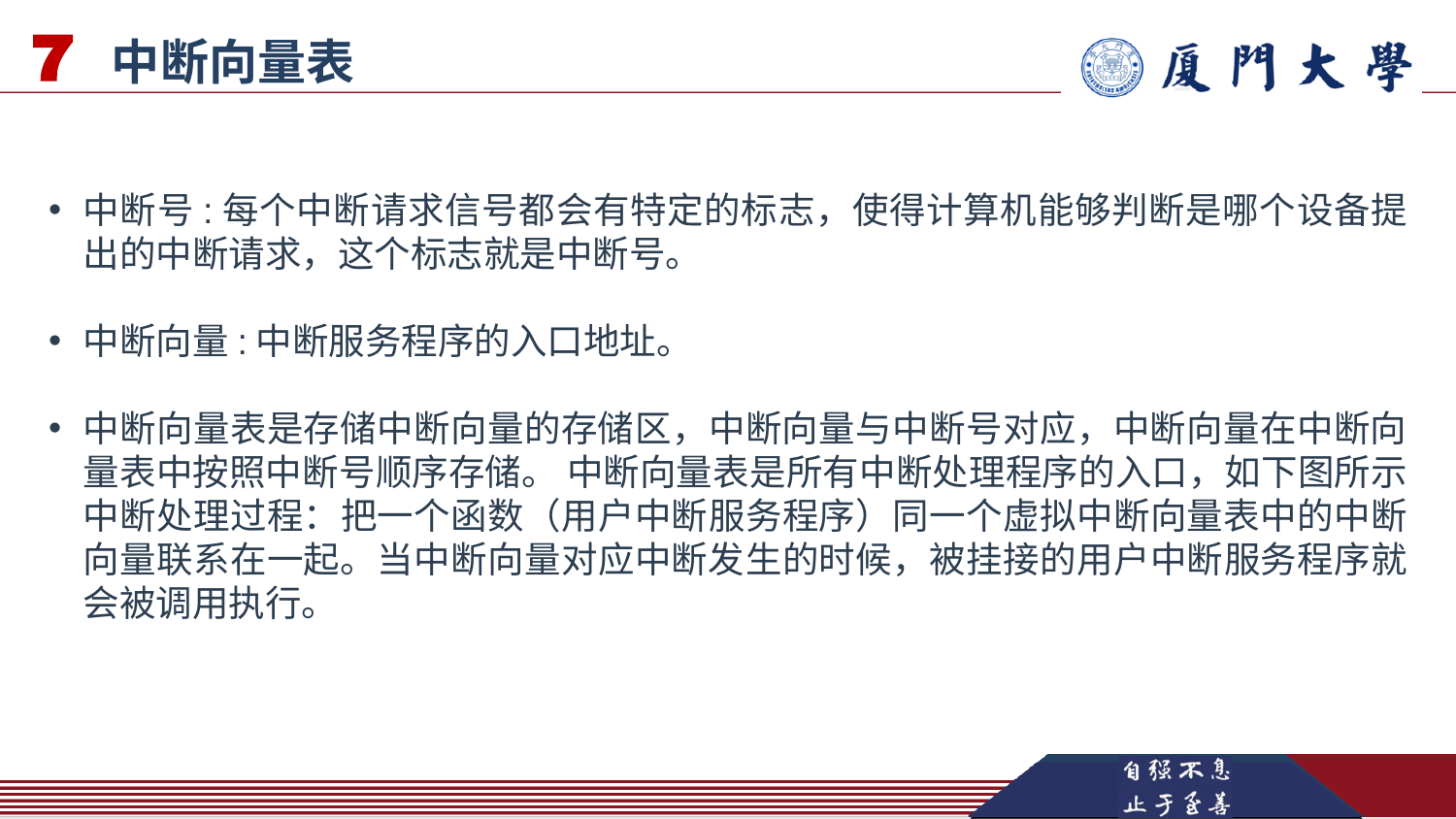

7 中断向量表
中断号:每个中断请求信号都会有特定的标志，使得计算机能够判断是哪个设备提出的中断请求，这个标志就是中断号。

中断向量:中断服务程序的入口地址。

中断向量表是存储中断向量的存储区，中断向量与中断号对应，中断向量在中断向量表中按照中断号顺序存储。 中断向量表是所有中断处理程序的入口，如下图所示中断处理过程：把一个函数（用户中断服务程序）同一个虚拟中断向量表中的中断向量联系在一起。当中断向量对应中断发生的时候，被挂接的用户中断服务程序就会被调用执行。